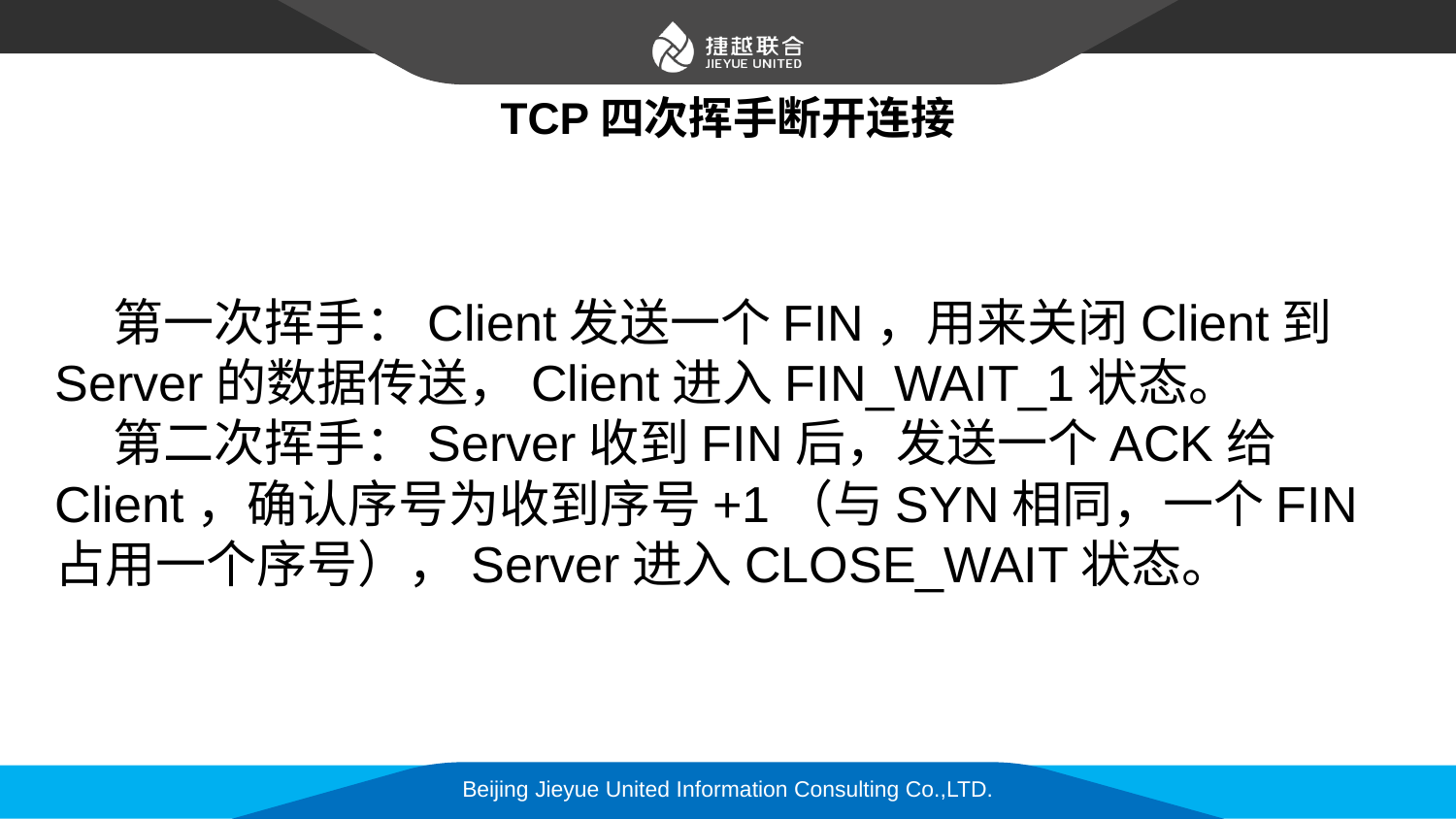

# TCP四次挥手断开连接
    第一次挥手：Client发送一个FIN，用来关闭Client到Server的数据传送，Client进入FIN_WAIT_1状态。
    第二次挥手：Server收到FIN后，发送一个ACK给Client，确认序号为收到序号+1（与SYN相同，一个FIN占用一个序号），Server进入CLOSE_WAIT状态。